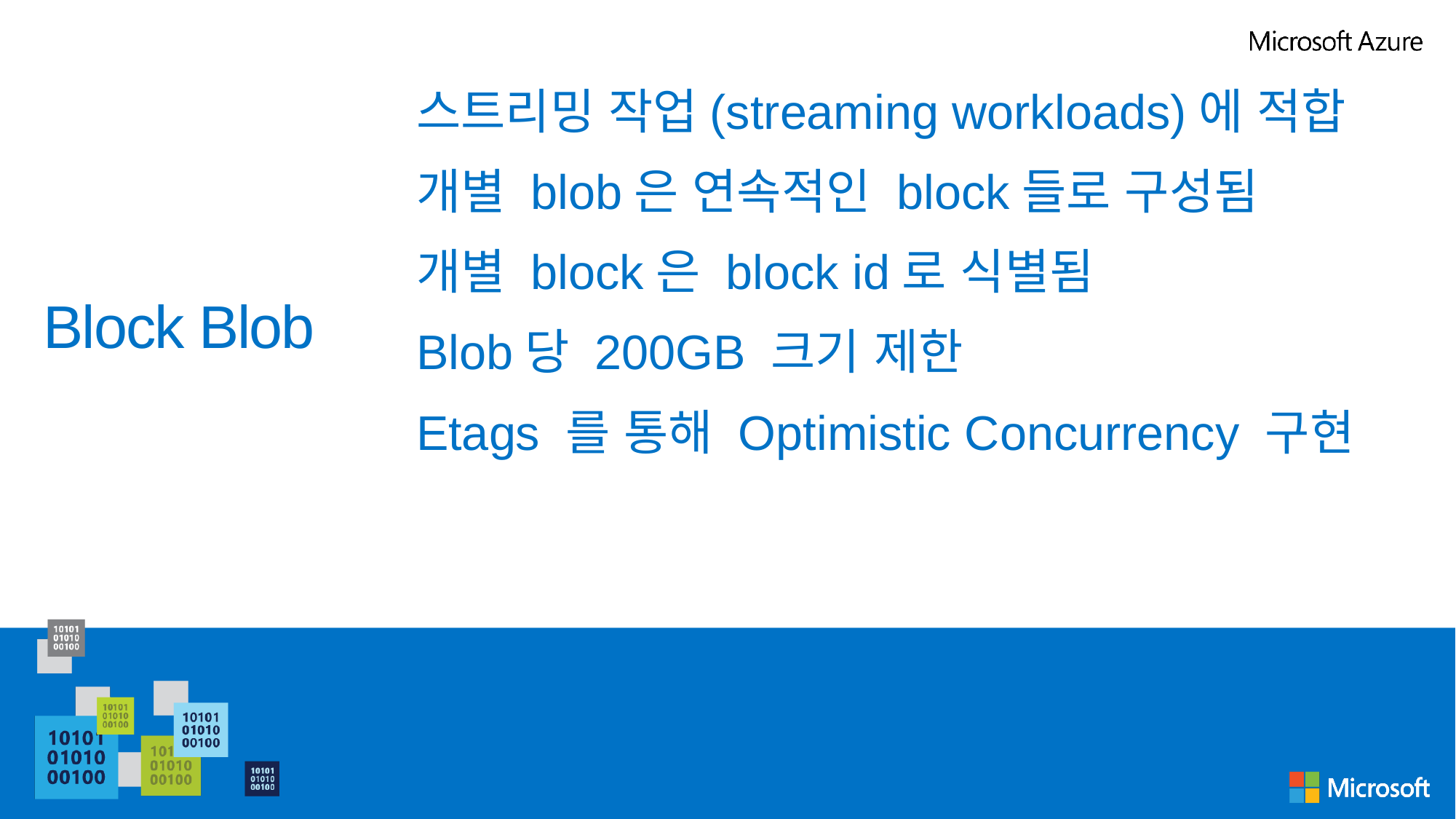

스트리밍 작업(streaming workloads)에 적합
개별 blob은 연속적인 block들로 구성됨
개별 block은 block id로 식별됨
Blob당 200GB 크기 제한
Etags 를 통해 Optimistic Concurrency 구현
# Block Blob